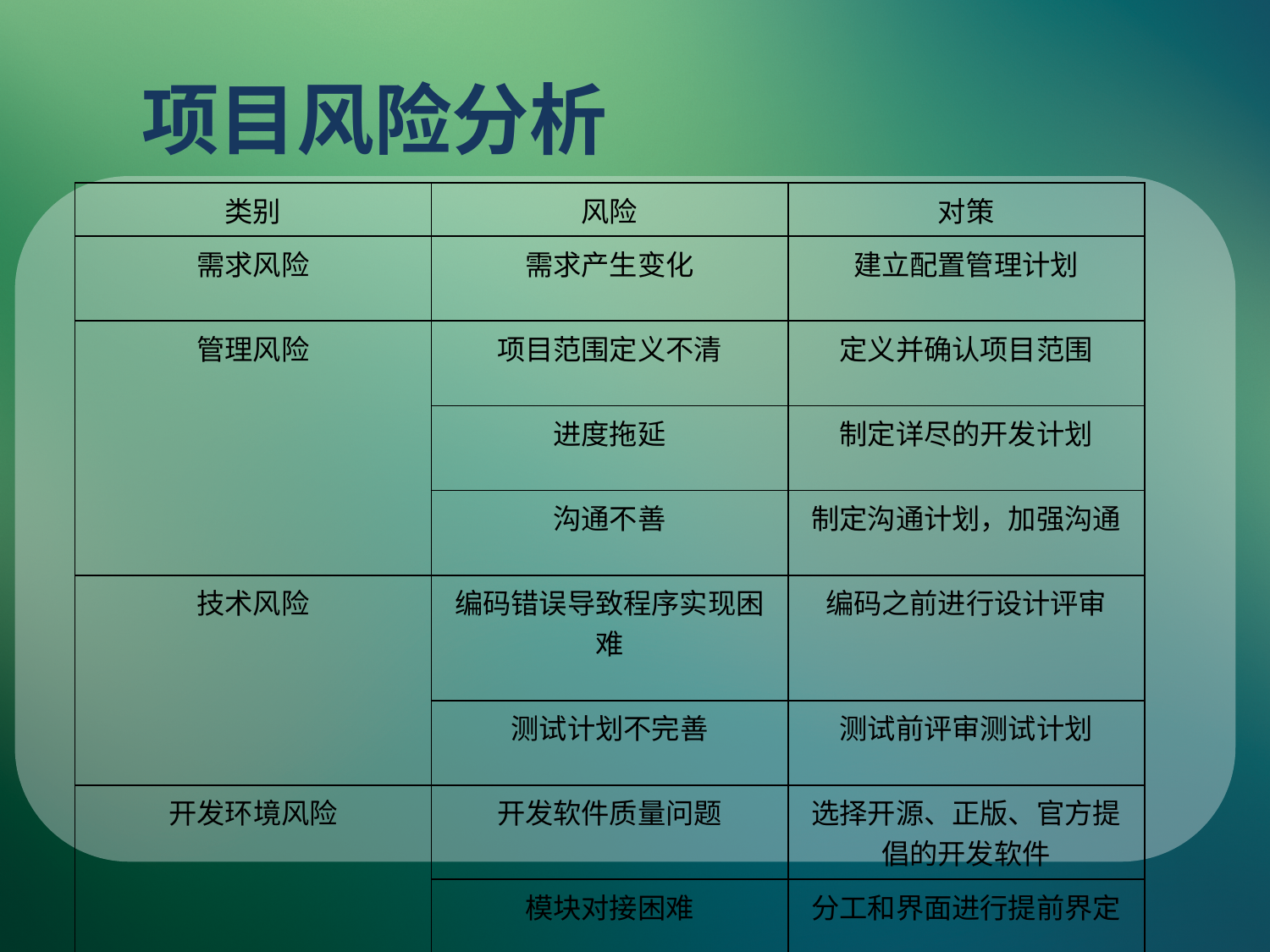

# 项目风险分析

| 类别 | 风险 | 对策 |
| --- | --- | --- |
| 需求风险 | 需求产生变化 | 建立配置管理计划 |
| 管理风险 | 项目范围定义不清 | 定义并确认项目范围 |
|  | 进度拖延 | 制定详尽的开发计划 |
|  | 沟通不善 | 制定沟通计划，加强沟通 |
| 技术风险 | 编码错误导致程序实现困难 | 编码之前进行设计评审 |
|  | 测试计划不完善 | 测试前评审测试计划 |
| 开发环境风险 | 开发软件质量问题 | 选择开源、正版、官方提倡的开发软件 |
|  | 模块对接困难 | 分工和界面进行提前界定 |